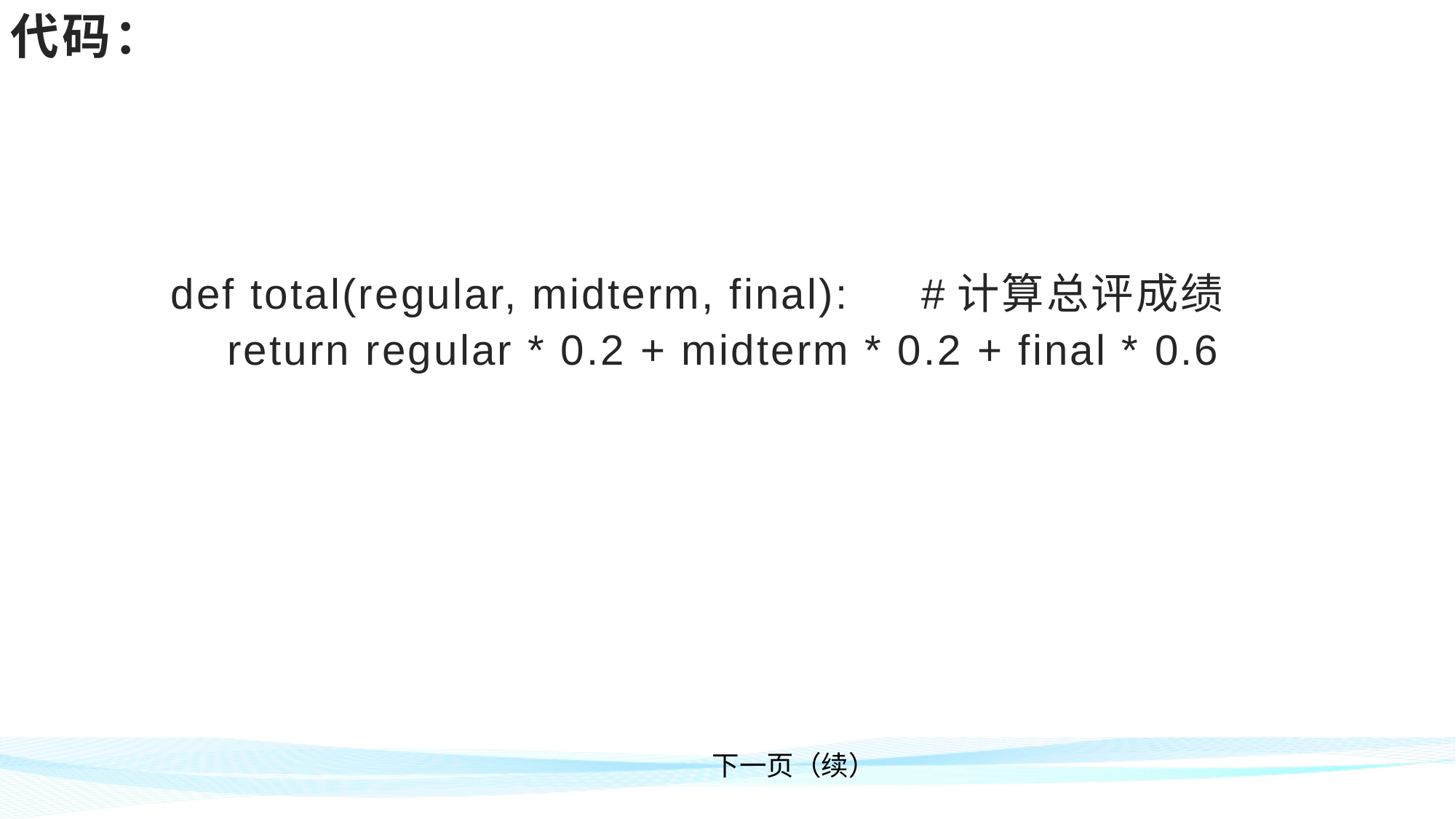

# 代码：

def total(regular, midterm, final):     #计算总评成绩
    return regular * 0.2 + midterm * 0.2 + final * 0.6

下一页（续）